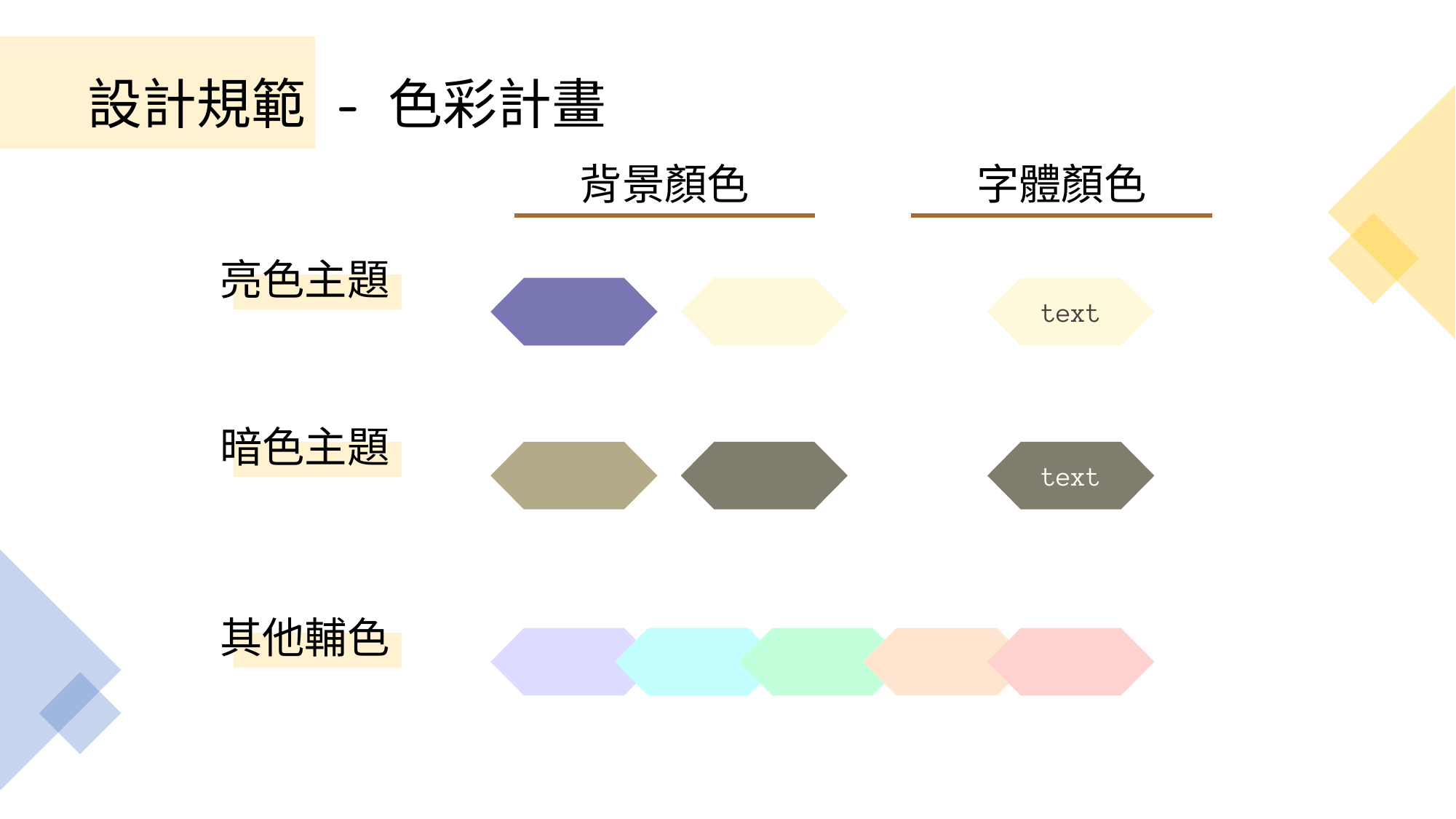

設計規範
# - 色彩計畫

背景顏色
字體顏色
亮色主題

text
暗色主題

text
其他輔色